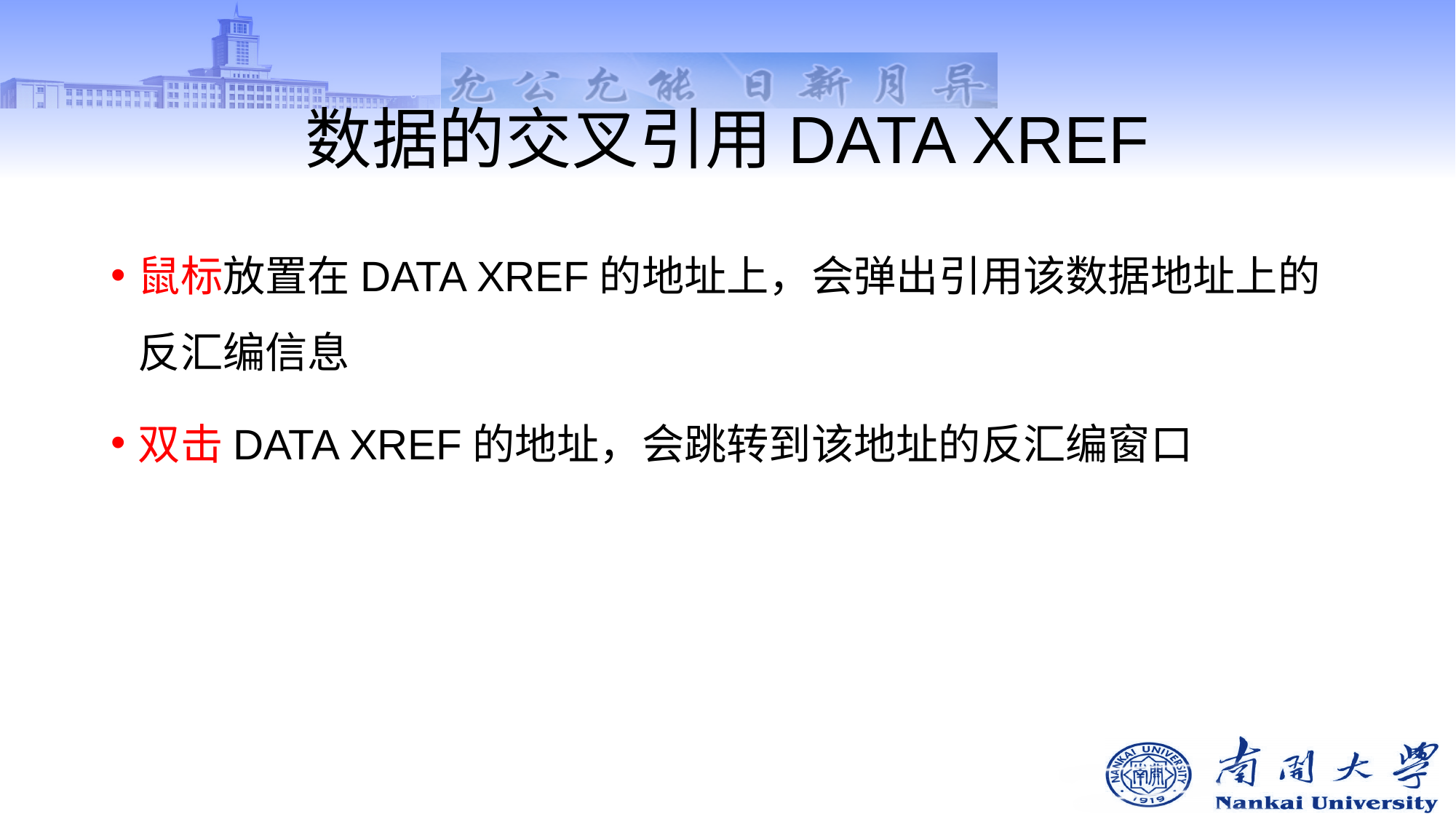

# 数据的交叉引用DATA XREF
鼠标放置在DATA XREF的地址上，会弹出引用该数据地址上的反汇编信息
双击DATA XREF的地址，会跳转到该地址的反汇编窗口